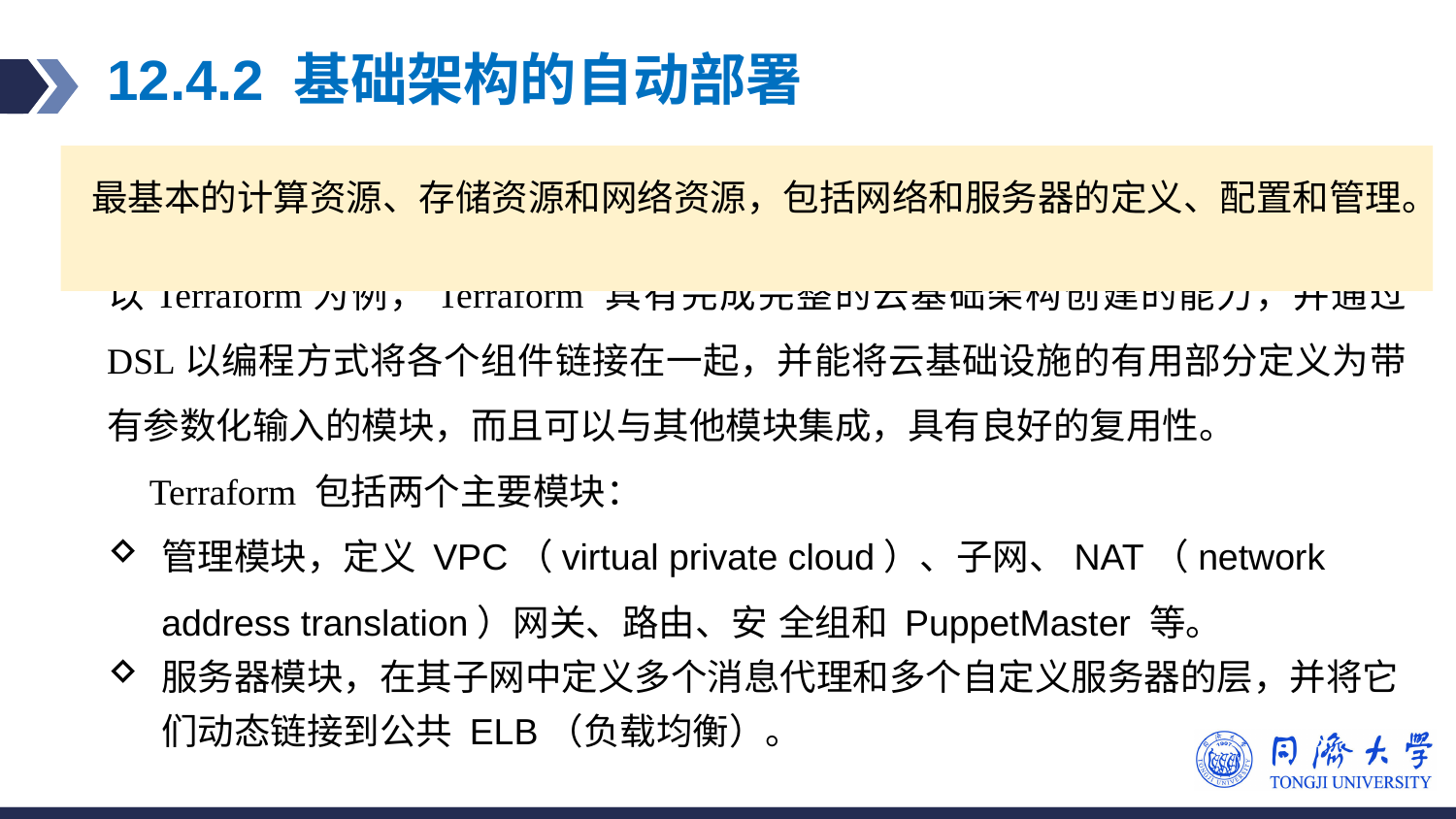

# 12.4.2 基础架构的自动部署
最基本的计算资源、存储资源和网络资源，包括网络和服务器的定义、配置和管理。
以Terraform为例，Terraform 具有完成完整的云基础架构创建的能力，并通过 DSL以编程方式将各个组件链接在一起，并能将云基础设施的有用部分定义为带有参数化输入的模块，而且可以与其他模块集成，具有良好的复用性。
Terraform 包括两个主要模块：
管理模块，定义 VPC（virtual private cloud）、子网、NAT（network address translation）网关、路由、安 全组和 PuppetMaster 等。
服务器模块，在其子网中定义多个消息代理和多个自定义服务器的层，并将它们动态链接到公共 ELB（负载均衡）。